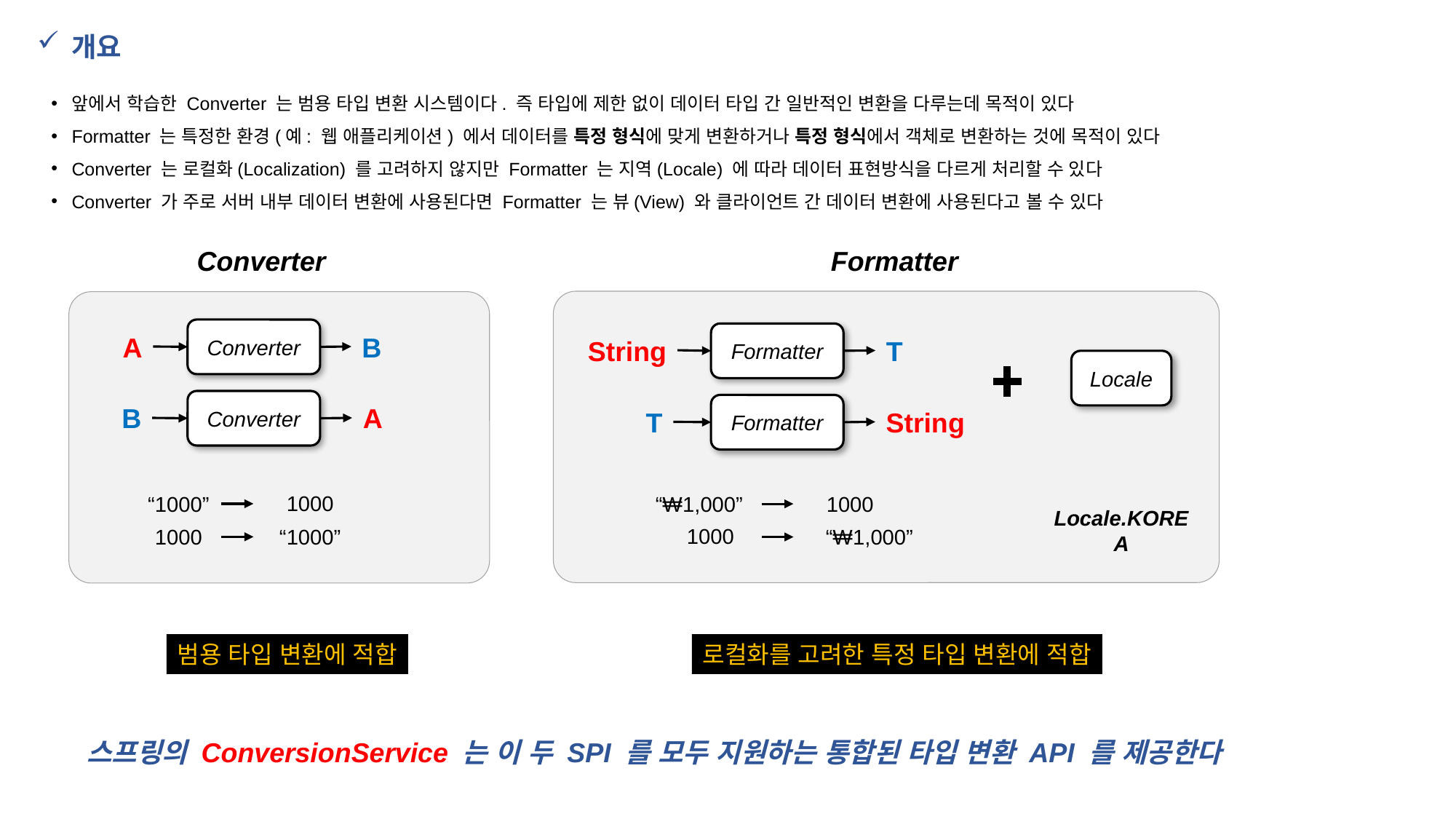

개요
앞에서 학습한 Converter 는 범용 타입 변환 시스템이다. 즉 타입에 제한 없이 데이터 타입 간 일반적인 변환을 다루는데 목적이 있다
Formatter 는 특정한 환경(예: 웹 애플리케이션) 에서 데이터를 특정 형식에 맞게 변환하거나 특정 형식에서 객체로 변환하는 것에 목적이 있다
Converter 는 로컬화(Localization) 를 고려하지 않지만 Formatter 는 지역(Locale) 에 따라 데이터 표현방식을 다르게 처리할 수 있다
Converter 가 주로 서버 내부 데이터 변환에 사용된다면 Formatter 는 뷰(View) 와 클라이언트 간 데이터 변환에 사용된다고 볼 수 있다
Converter
Formatter

Converter
Formatter
A
B
String
T
Locale

Converter
Formatter
B
A
T
String
1000
1000
“1000”
“₩1,000”
Locale.KOREA
1000
“1000”
“₩1,000”
1000
범용 타입 변환에 적합
로컬화를 고려한 특정 타입 변환에 적합
스프링의 ConversionService 는 이 두 SPI 를 모두 지원하는 통합된 타입 변환 API 를 제공한다